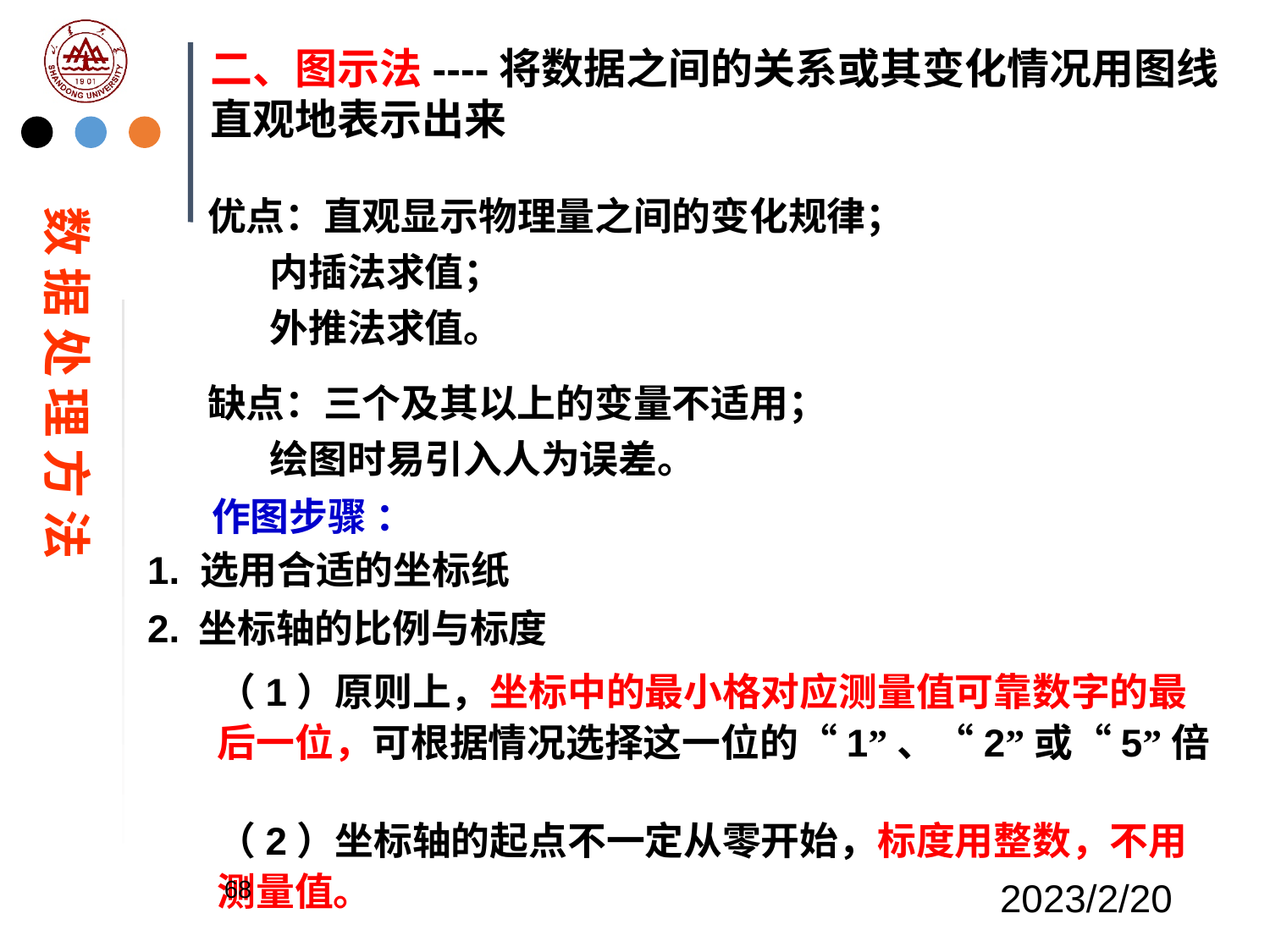

二、图示法----将数据之间的关系或其变化情况用图线直观地表示出来
优点：直观显示物理量之间的变化规律；
      内插法求值；
      外推法求值。
数 据 处 理 方 法
缺点：三个及其以上的变量不适用；
      绘图时易引入人为误差。
作图步骤 ：
1. 选用合适的坐标纸
2. 坐标轴的比例与标度
（1）原则上，坐标中的最小格对应测量值可靠数字的最后一位，可根据情况选择这一位的“1”、“2”或“5”倍
（2）坐标轴的起点不一定从零开始，标度用整数，不用测量值。
68
2023/2/20